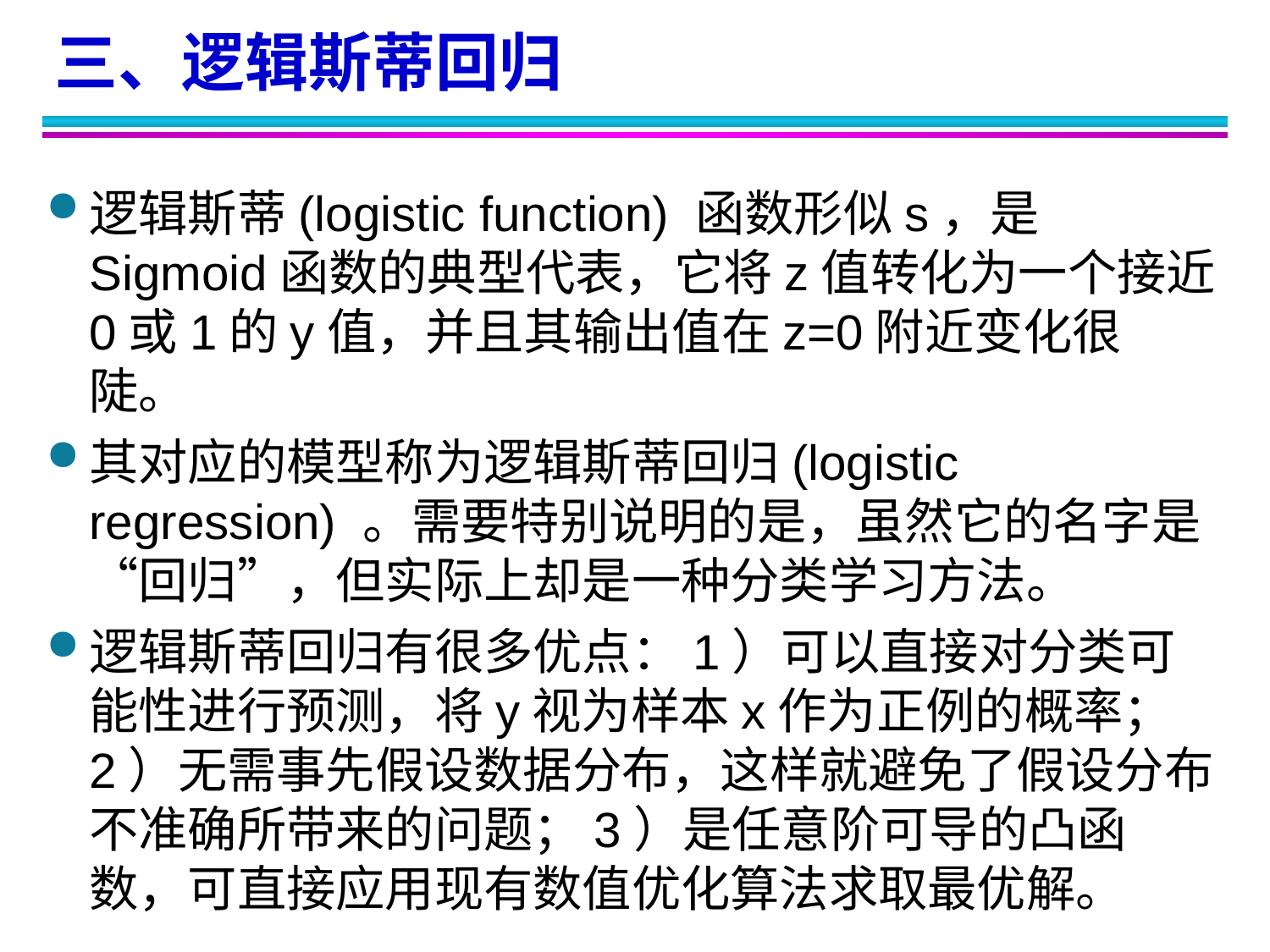

三、逻辑斯蒂回归
逻辑斯蒂(logistic function) 函数形似s，是Sigmoid函数的典型代表，它将z值转化为一个接近0或1的y值，并且其输出值在z=0附近变化很陡。
其对应的模型称为逻辑斯蒂回归(logistic regression) 。需要特别说明的是，虽然它的名字是“回归”，但实际上却是一种分类学习方法。
逻辑斯蒂回归有很多优点：1）可以直接对分类可能性进行预测，将y视为样本x作为正例的概率；2）无需事先假设数据分布，这样就避免了假设分布不准确所带来的问题；3）是任意阶可导的凸函数，可直接应用现有数值优化算法求取最优解。